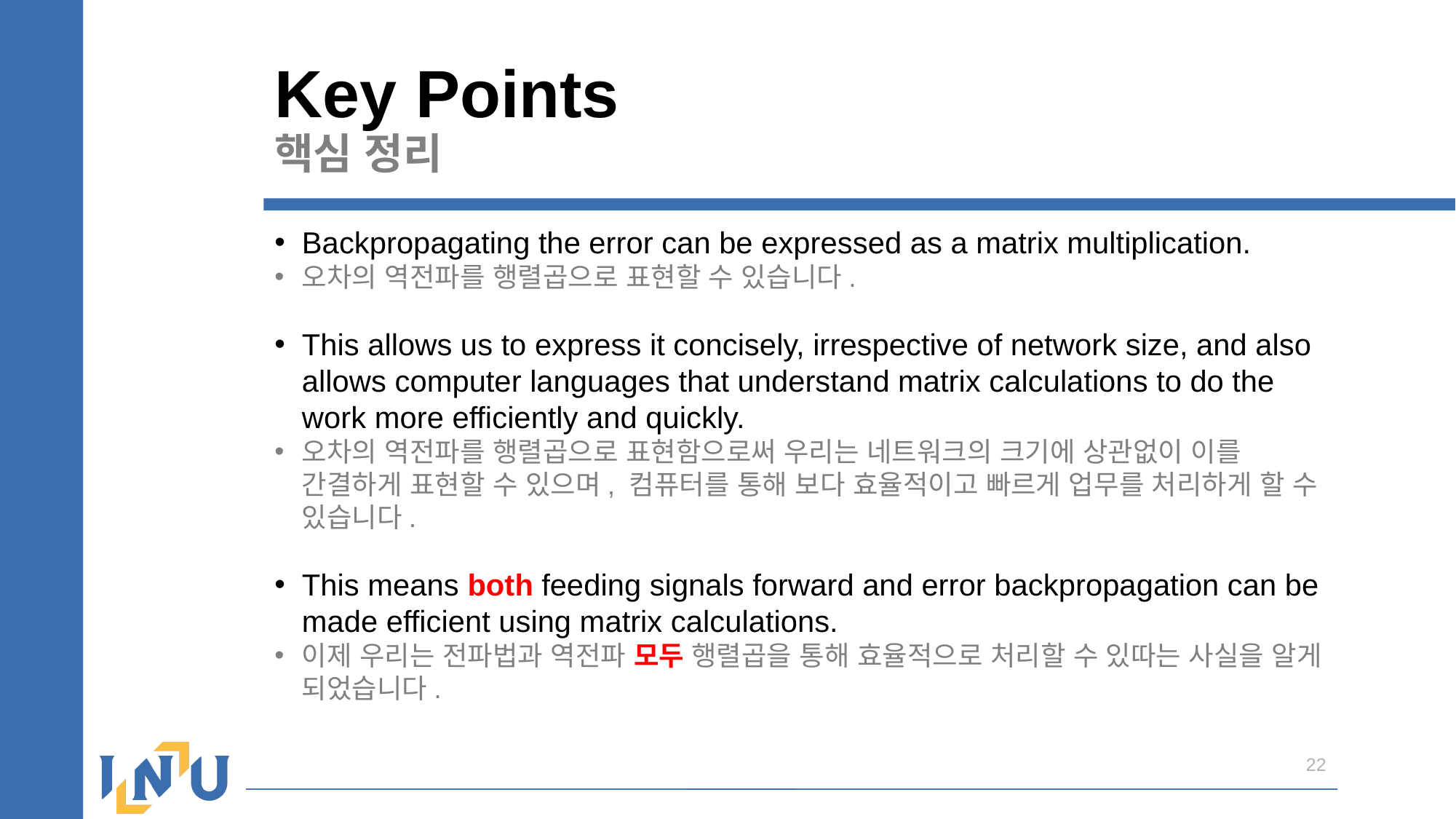

# Key Points 핵심 정리
Backpropagating the error can be expressed as a matrix multiplication.
오차의 역전파를 행렬곱으로 표현할 수 있습니다.

This allows us to express it concisely, irrespective of network size, and also allows computer languages that understand matrix calculations to do the work more efficiently and quickly.
오차의 역전파를 행렬곱으로 표현함으로써 우리는 네트워크의 크기에 상관없이 이를 간결하게 표현할 수 있으며, 컴퓨터를 통해 보다 효율적이고 빠르게 업무를 처리하게 할 수 있습니다.

This means both feeding signals forward and error backpropagation can be made efficient using matrix calculations.
이제 우리는 전파법과 역전파 모두 행렬곱을 통해 효율적으로 처리할 수 있따는 사실을 알게 되었습니다.
22